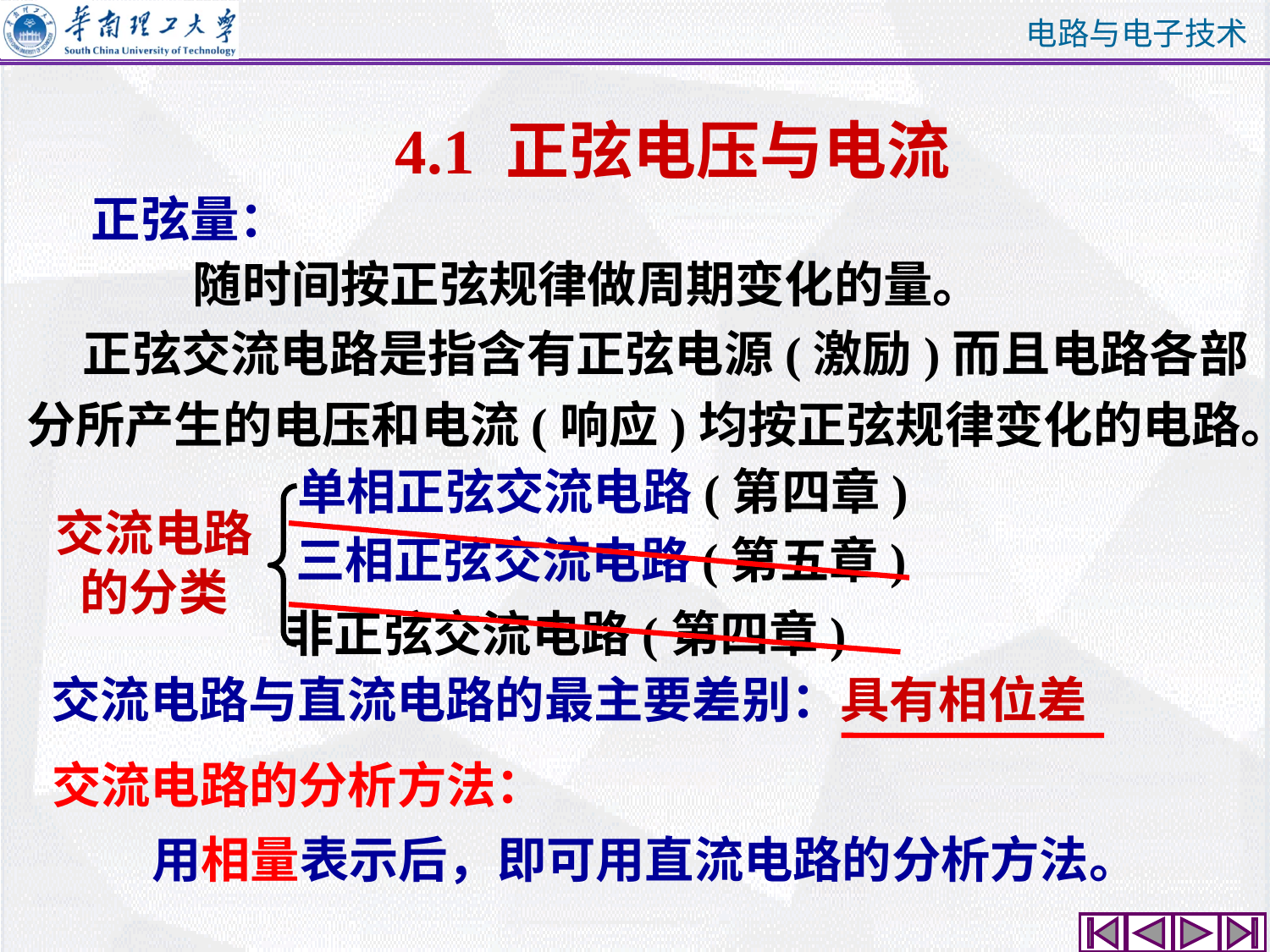

4.1 正弦电压与电流
正弦量：
        随时间按正弦规律做周期变化的量。
    正弦交流电路是指含有正弦电源(激励)而且电路各部
分所产生的电压和电流(响应)均按正弦规律变化的电路。
单相正弦交流电路(第四章)

三相正弦交流电路(第五章)
非正弦交流电路(第四章)
交流电路
的分类
交流电路与直流电路的最主要差别：具有相位差

交流电路的分析方法：
用相量表示后，即可用直流电路的分析方法。